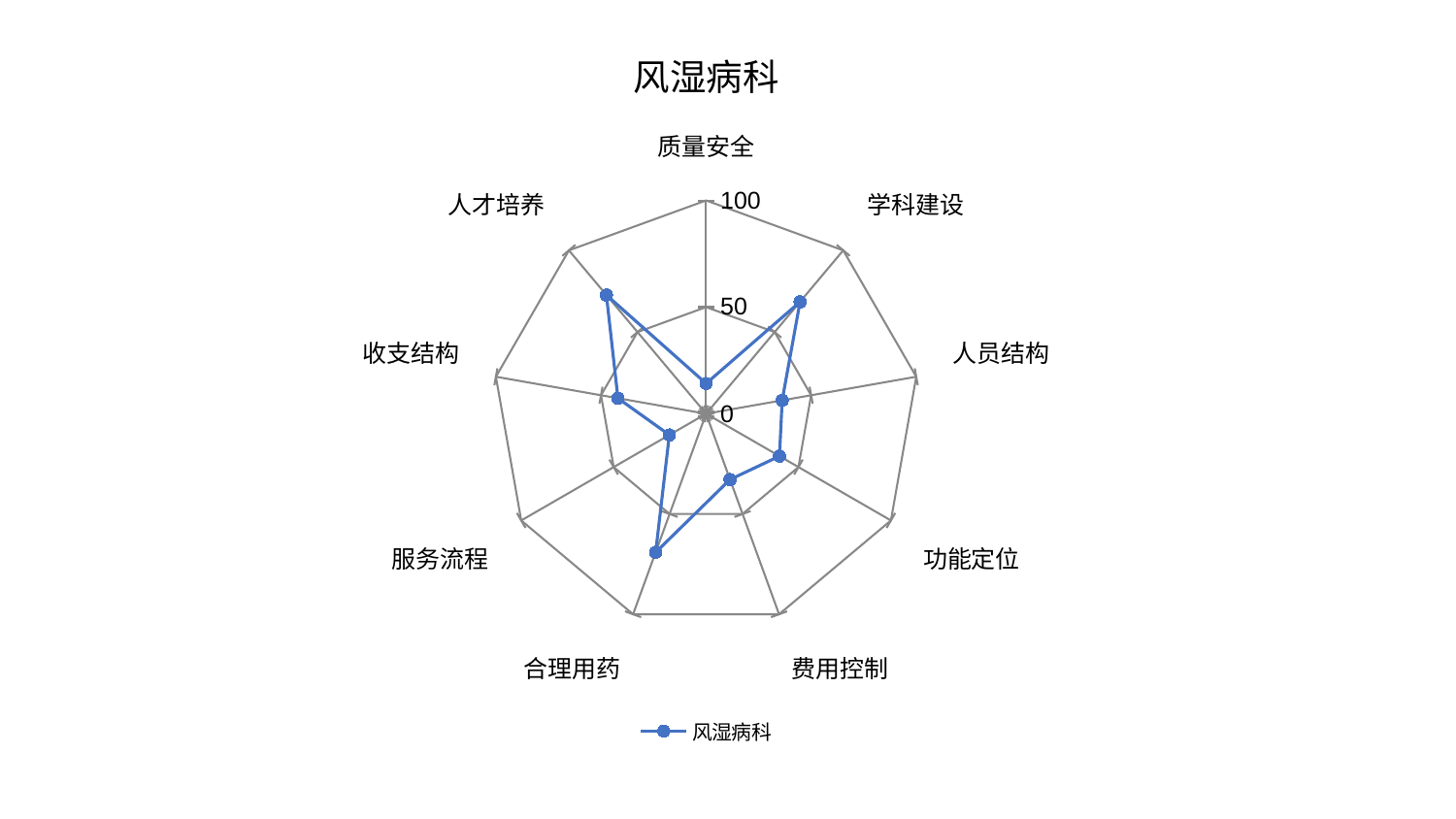

### Chart: 风湿病科

| Category | 风湿病科 |
|---|---|
| 质量安全 | 14.186532848863857 |
| 学科建设 | 68.50464446876155 |
| 人员结构 | 36.22783732323835 |
| 功能定位 | 39.74032138158527 |
| 费用控制 | 32.8090887175966 |
| 合理用药 | 69.12510889335374 |
| 服务流程 | 19.876237931635128 |
| 收支结构 | 41.93451020194697 |
| 人才培养 | 72.66218479867273 |
111